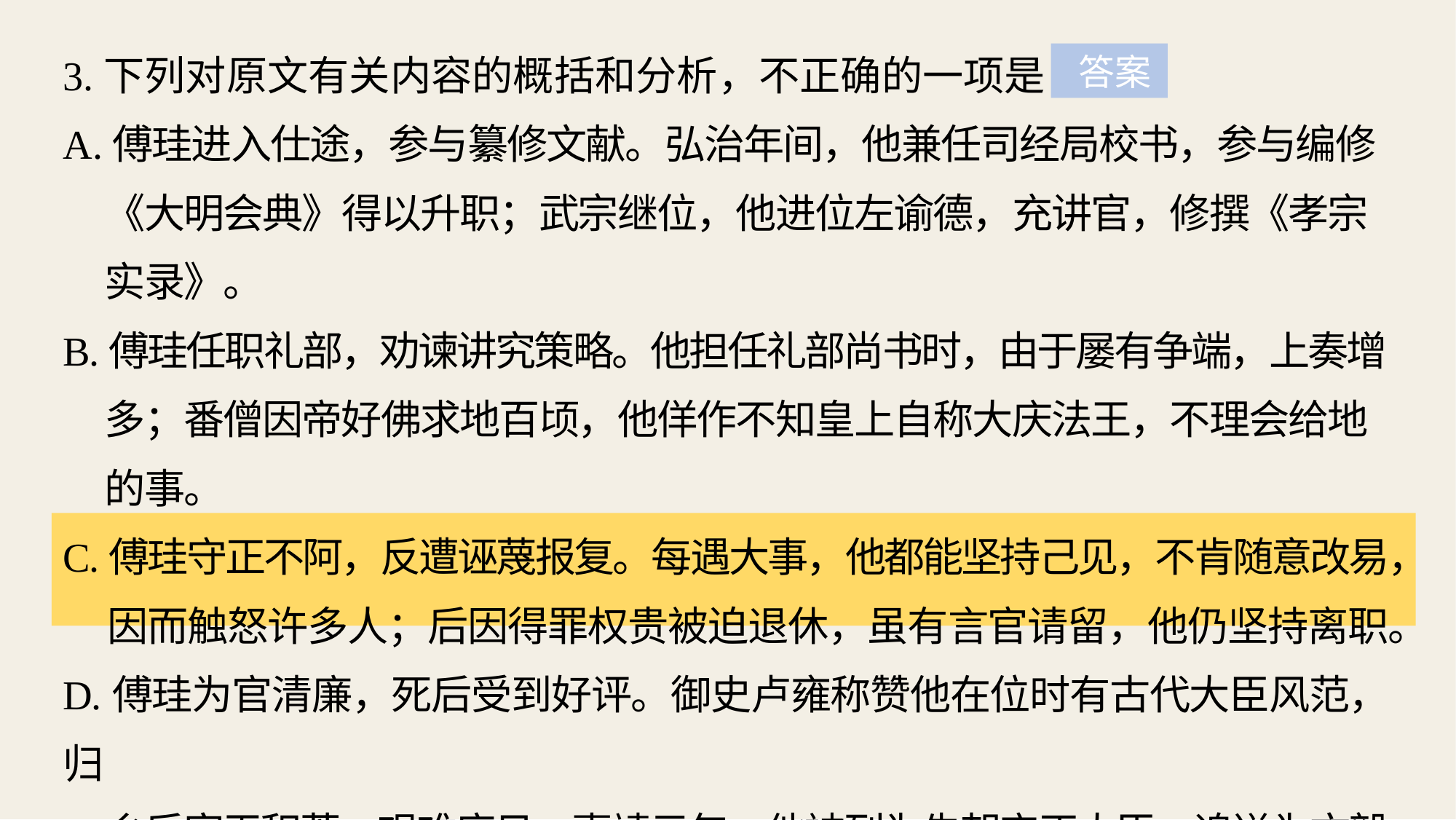

3.下列对原文有关内容的概括和分析，不正确的一项是
A.傅珪进入仕途，参与纂修文献。弘治年间，他兼任司经局校书，参与编修
    《大明会典》得以升职；武宗继位，他进位左谕德，充讲官，修撰《孝宗
    实录》。
B.傅珪任职礼部，劝谏讲究策略。他担任礼部尚书时，由于屡有争端，上奏增
    多；番僧因帝好佛求地百顷，他佯作不知皇上自称大庆法王，不理会给地
    的事。
C.傅珪守正不阿，反遭诬蔑报复。每遇大事，他都能坚持己见，不肯随意改易，
    因而触怒许多人；后因得罪权贵被迫退休，虽有言官请留，他仍坚持离职。
D.傅珪为官清廉，死后受到好评。御史卢雍称赞他在位时有古代大臣风范，归
    乡后家无积蓄，艰难度日；嘉靖元年，他被列为先朝守正大臣，追谥为文毅。
 答案